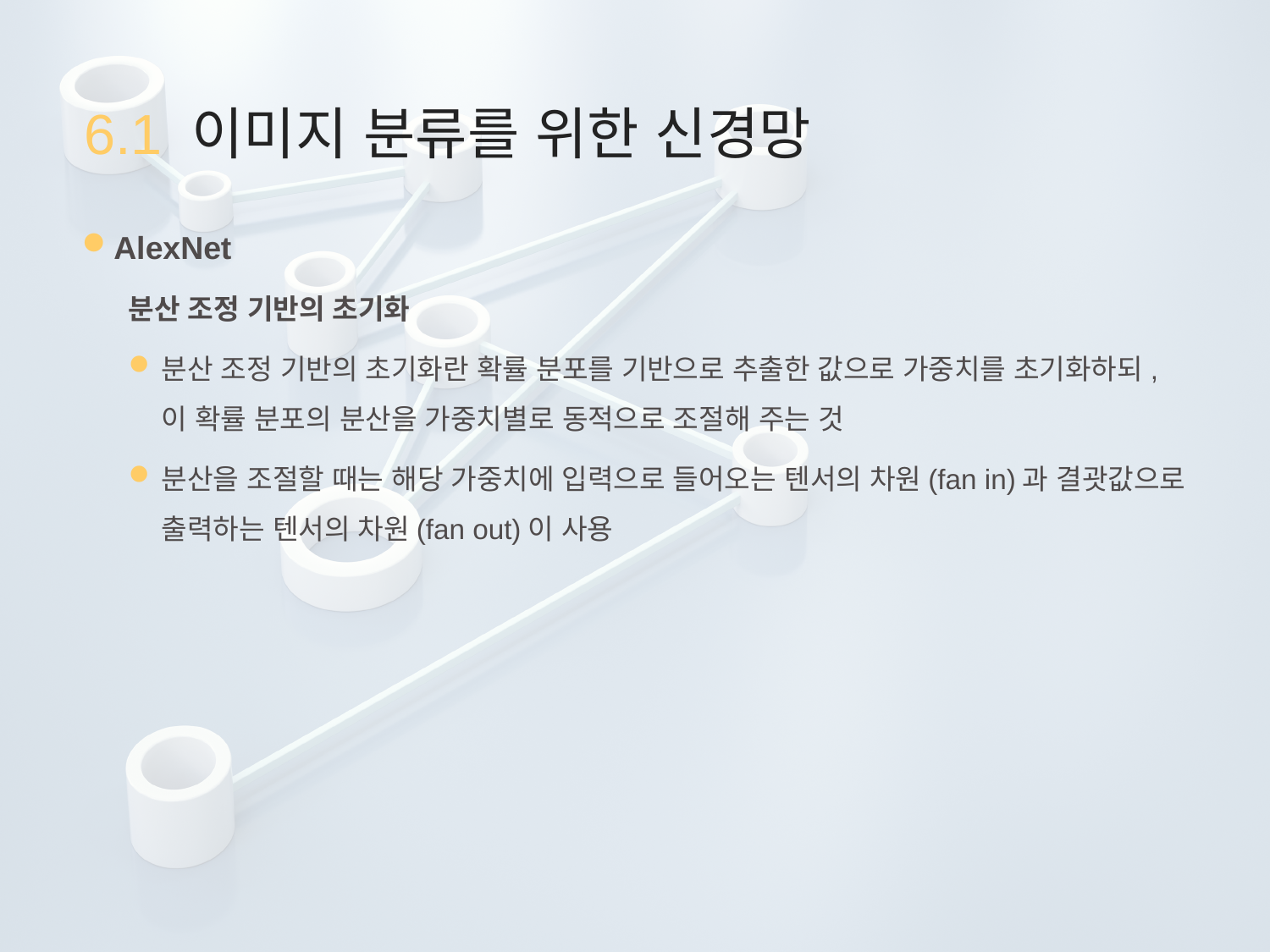

# 6.1 이미지 분류를 위한 신경망
AlexNet
분산 조정 기반의 초기화
분산 조정 기반의 초기화란 확률 분포를 기반으로 추출한 값으로 가중치를 초기화하되, 이 확률 분포의 분산을 가중치별로 동적으로 조절해 주는 것
분산을 조절할 때는 해당 가중치에 입력으로 들어오는 텐서의 차원(fan in)과 결괏값으로 출력하는 텐서의 차원(fan out)이 사용